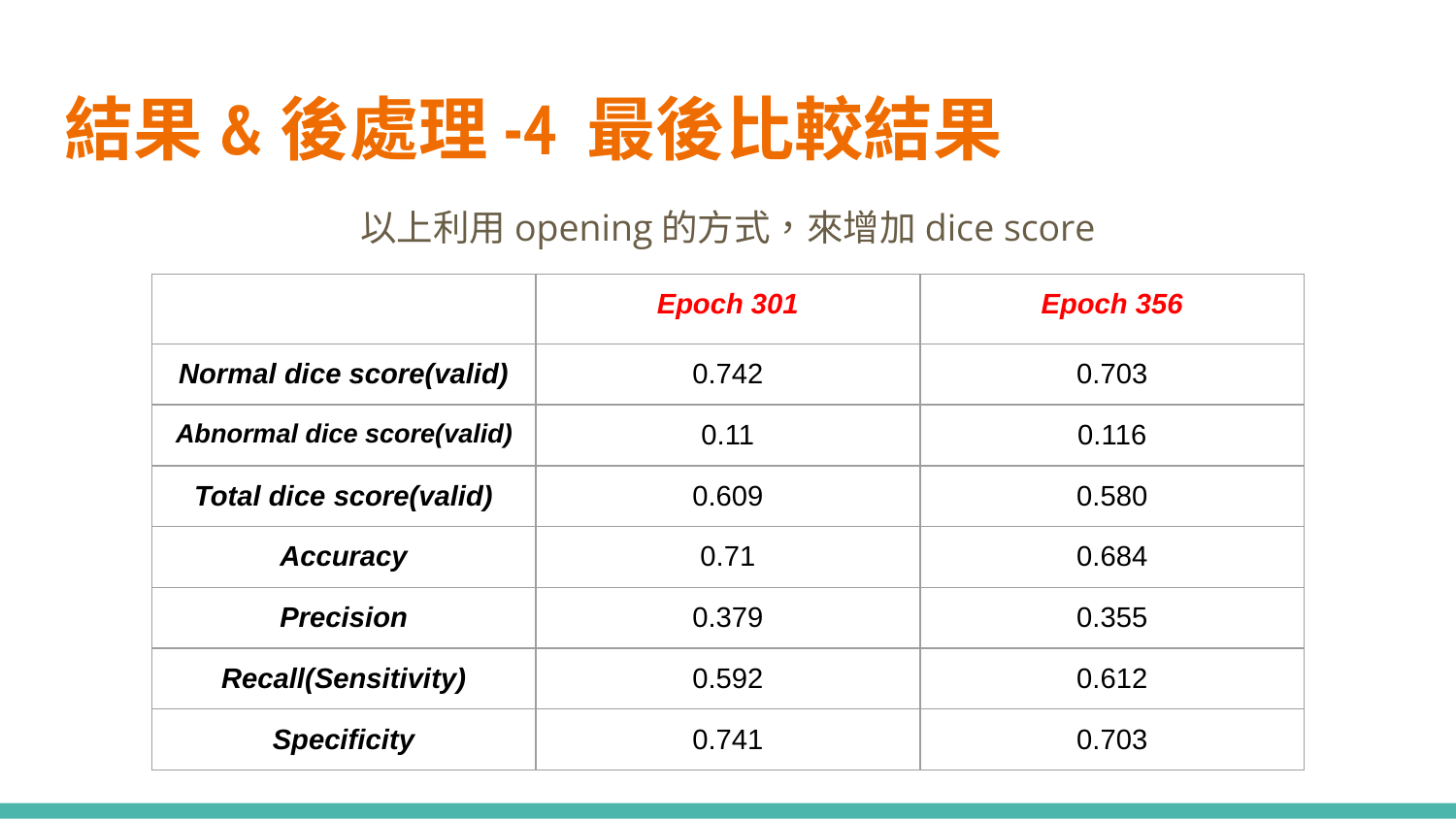

# 結果&後處理-4 最後比較結果
以上利用opening的方式，來增加dice score
|  | Epoch 301 | Epoch 356 |
| --- | --- | --- |
| Normal dice score(valid) | 0.742 | 0.703 |
| Abnormal dice score(valid) | 0.11 | 0.116 |
| Total dice score(valid) | 0.609 | 0.580 |
| Accuracy | 0.71 | 0.684 |
| Precision | 0.379 | 0.355 |
| Recall(Sensitivity) | 0.592 | 0.612 |
| Specificity | 0.741 | 0.703 |